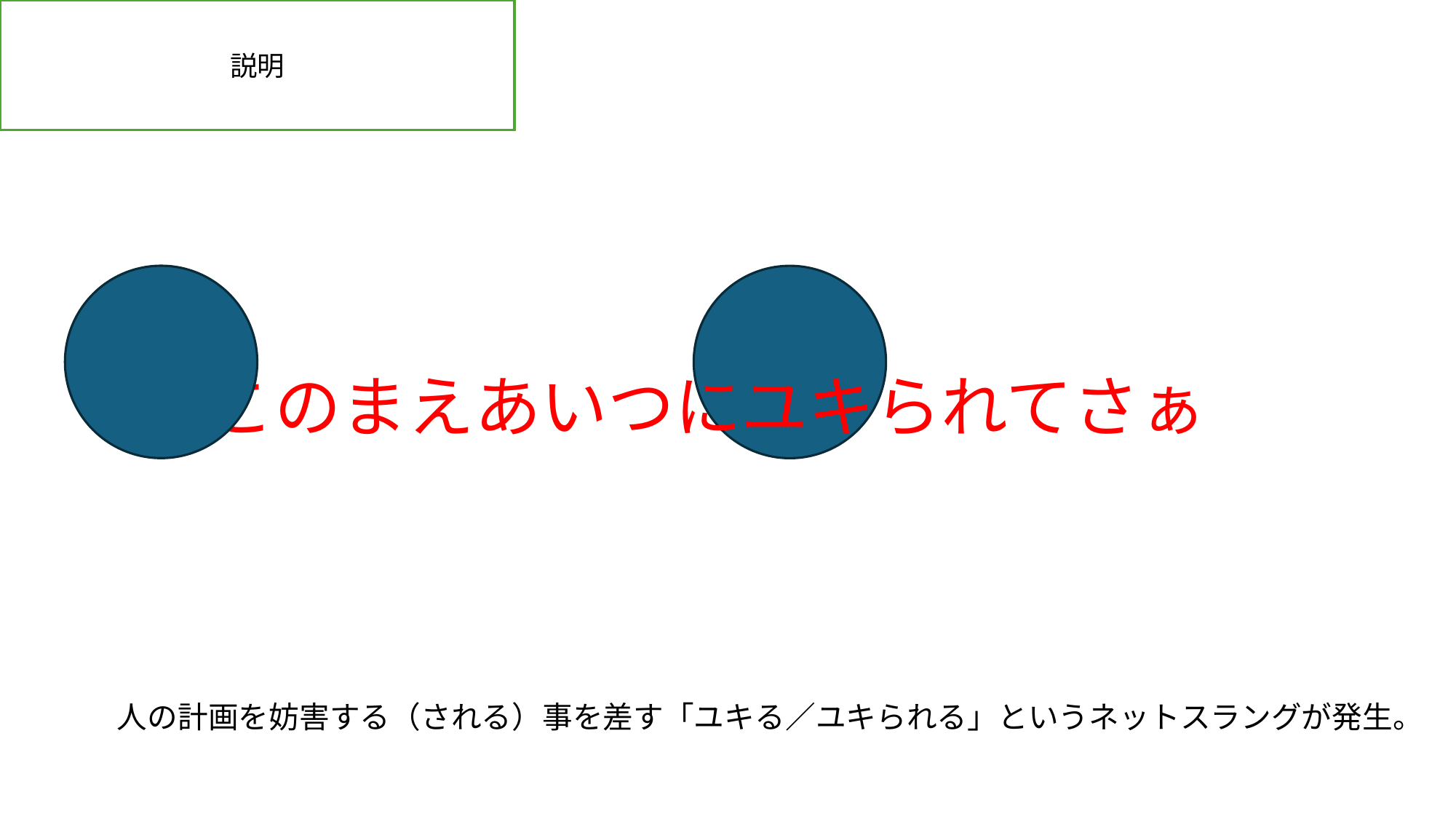

説明
このまえあいつにユキられてさぁ

人の計画を妨害する（される）事を差す「ユキる／ユキられる」というネットスラングが発生。